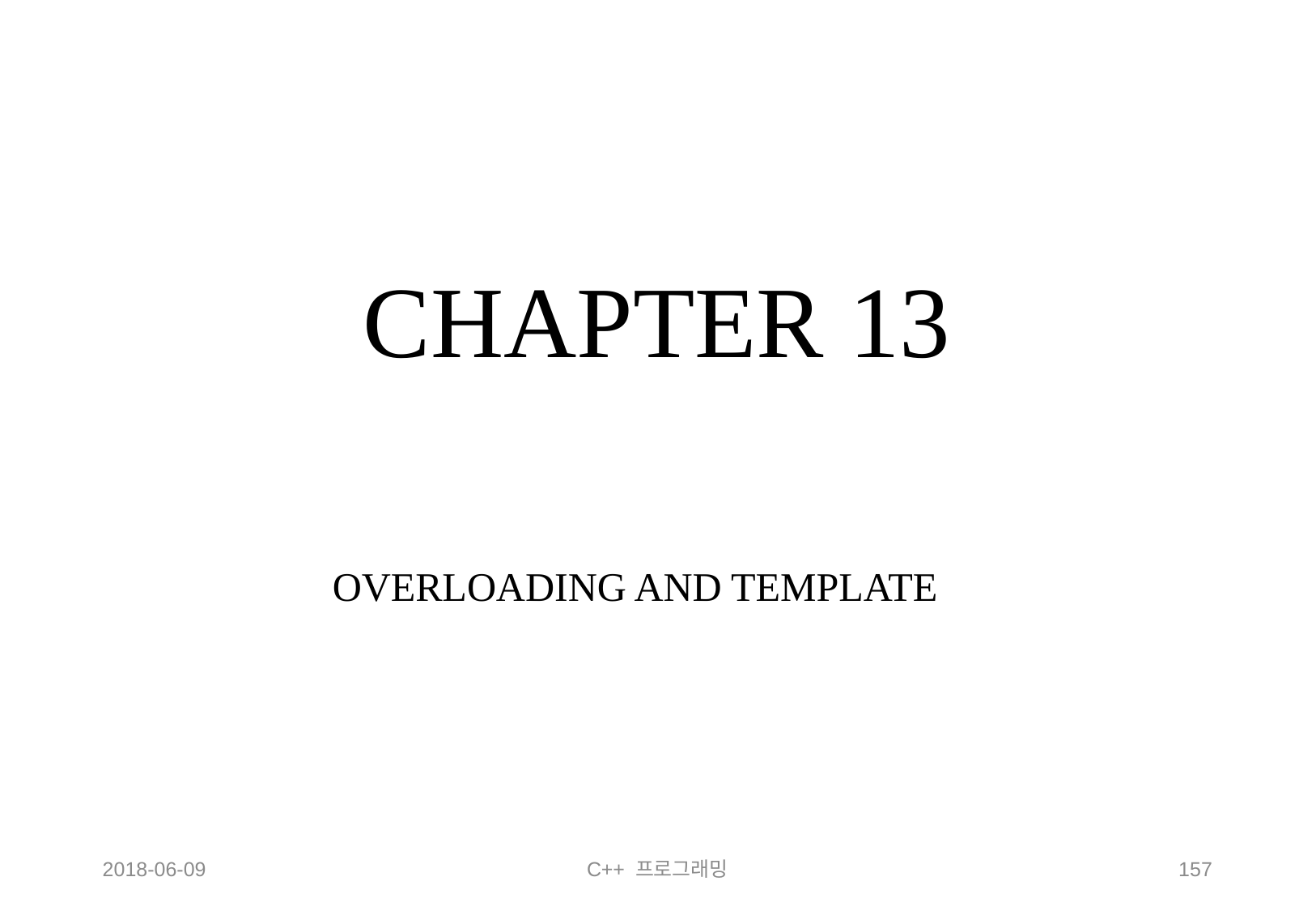

# CHAPTER 13
OVERLOADING AND TEMPLATE
2018-06-09
C++ 프로그래밍
157